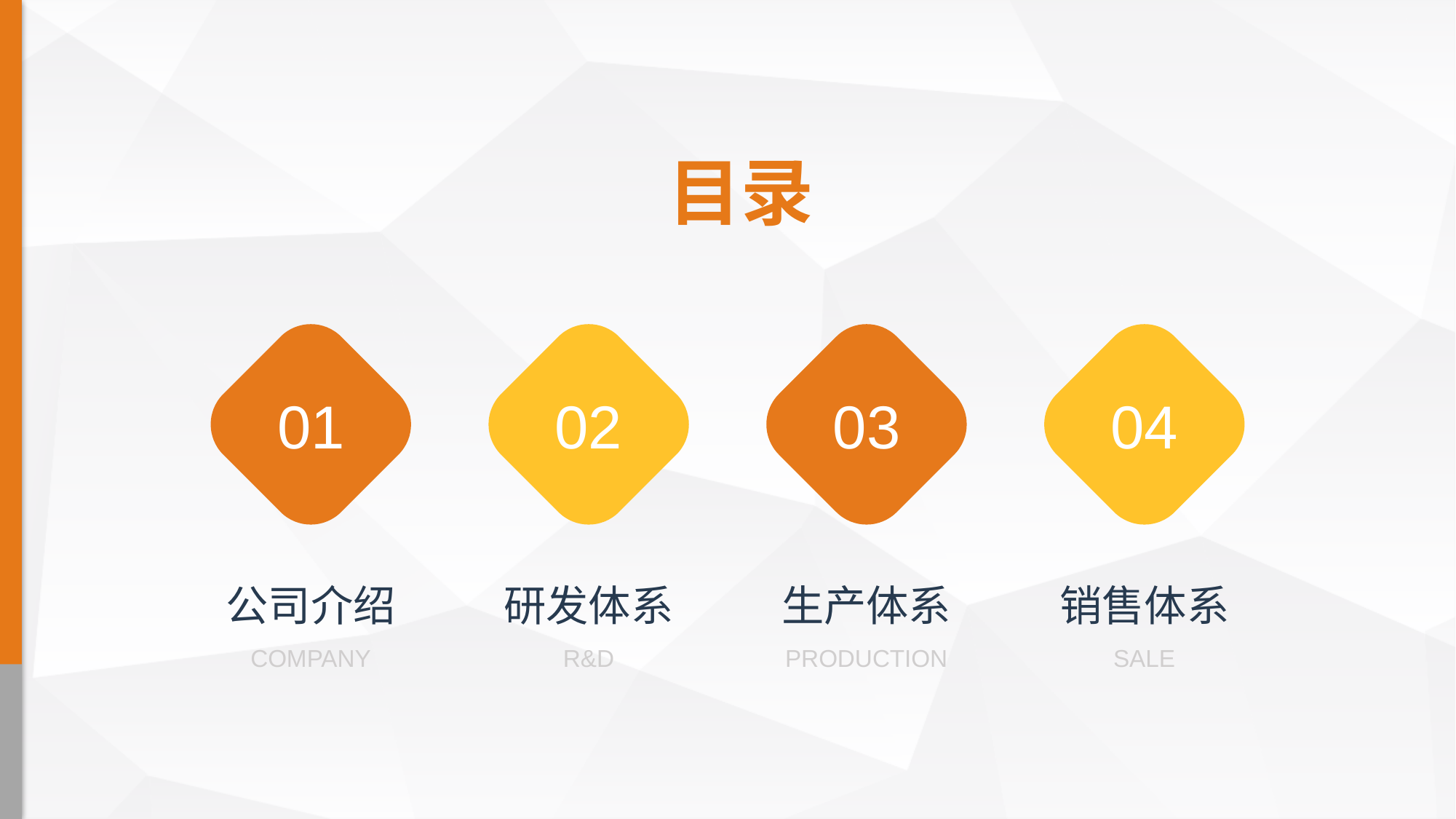

# 目录
01
02
03
04
公司介绍
COMPANY
研发体系
R&D
生产体系
PRODUCTION
销售体系
SALE